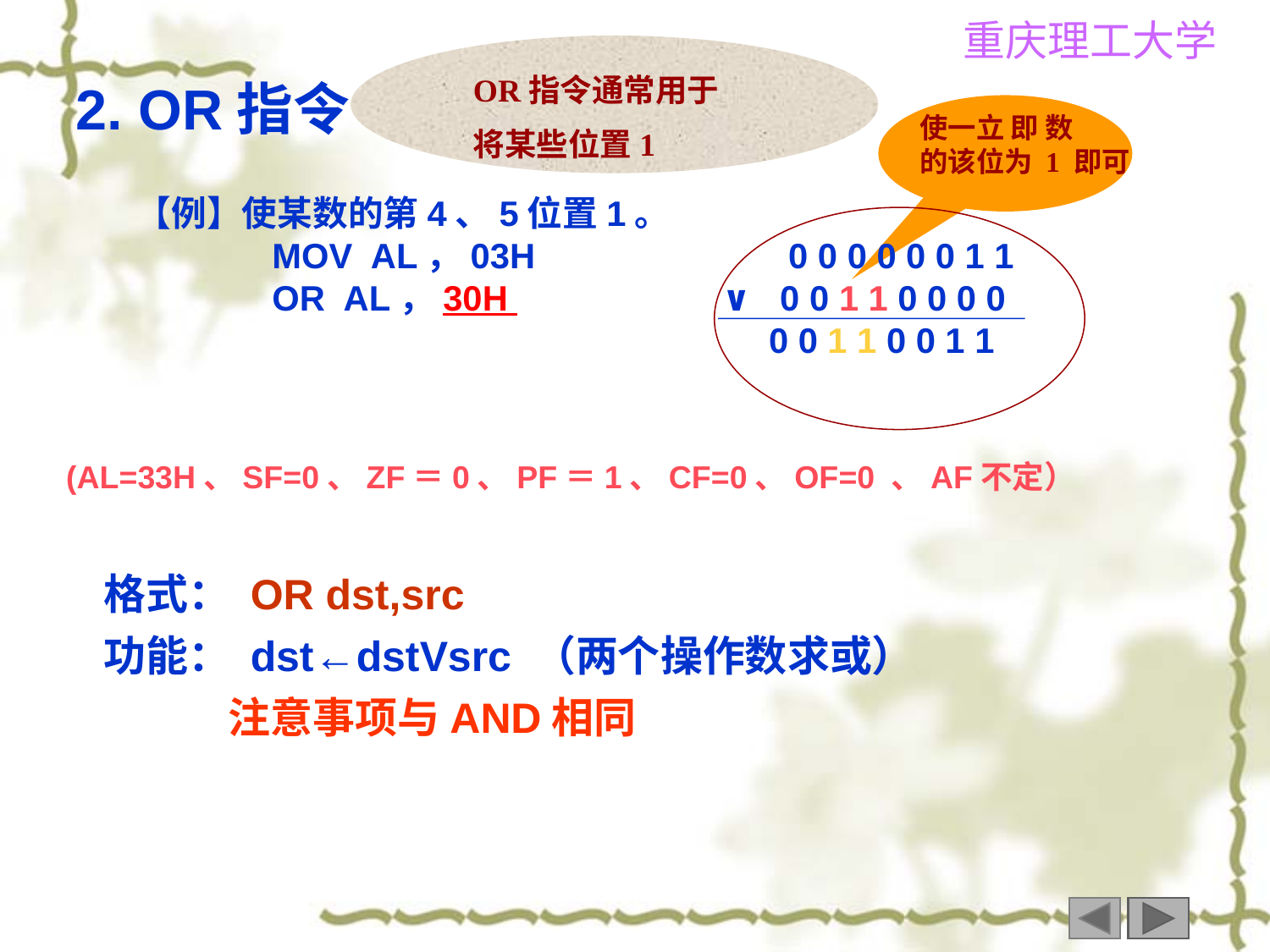

OR指令通常用于
将某些位置1
2. OR指令

使一立 即 数
的该位为 1 即可
【例】使某数的第4、5位置1。
              MOV  AL，03H                          0 0 0 0 0 0 1 1
              OR  AL，30H                      ∨   0 0 1 1 0 0 0 0
                                                                 0 0 1 1 0 0 1 1

(AL=33H、SF=0、ZF＝0、PF＝1、CF=0、OF=0 、AF不定）
格式： OR dst,src
功能： dst←dstVsrc （两个操作数求或）
            注意事项与AND相同